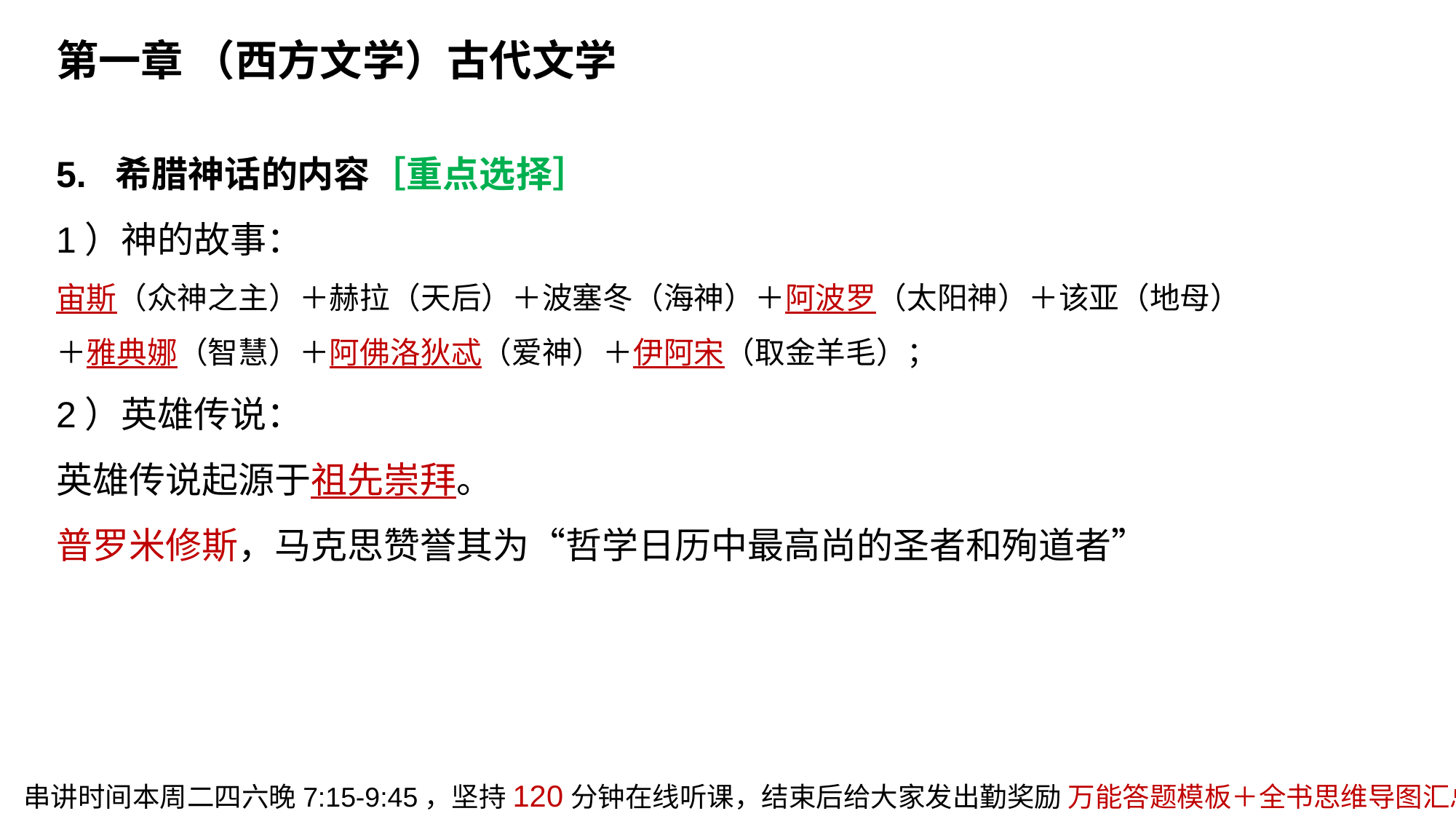

第一章 （西方文学）古代文学
5.  希腊神话的内容［重点选择］
1）神的故事：
宙斯（众神之主）＋赫拉（天后）＋波塞冬（海神）＋阿波罗（太阳神）＋该亚（地母）
＋雅典娜（智慧）＋阿佛洛狄忒（爱神）＋伊阿宋（取金羊毛）；
2）英雄传说：
英雄传说起源于祖先崇拜。
普罗米修斯，马克思赞誉其为“哲学日历中最高尚的圣者和殉道者”